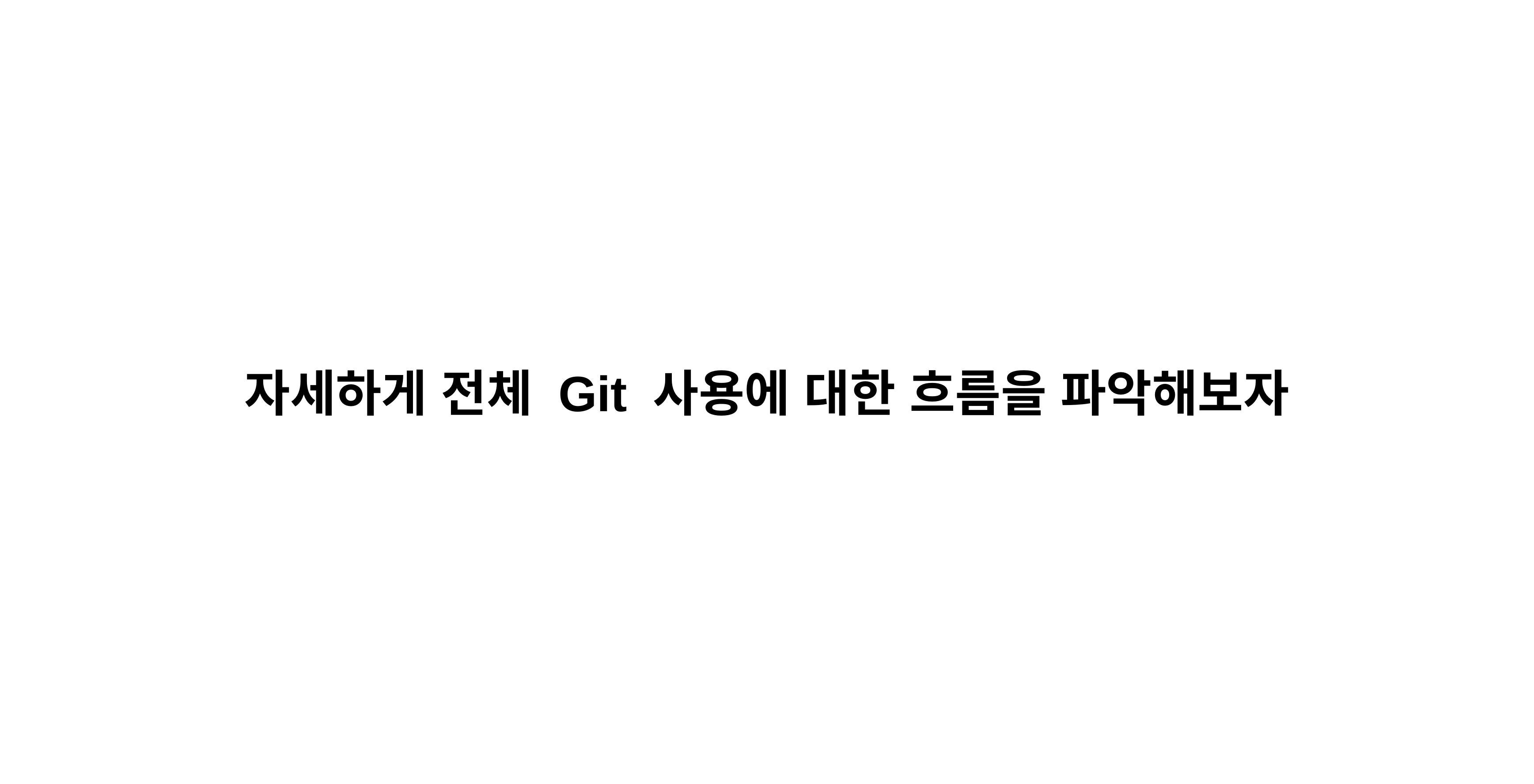

자세하게 전체 Git 사용에 대한 흐름을 파악해보자